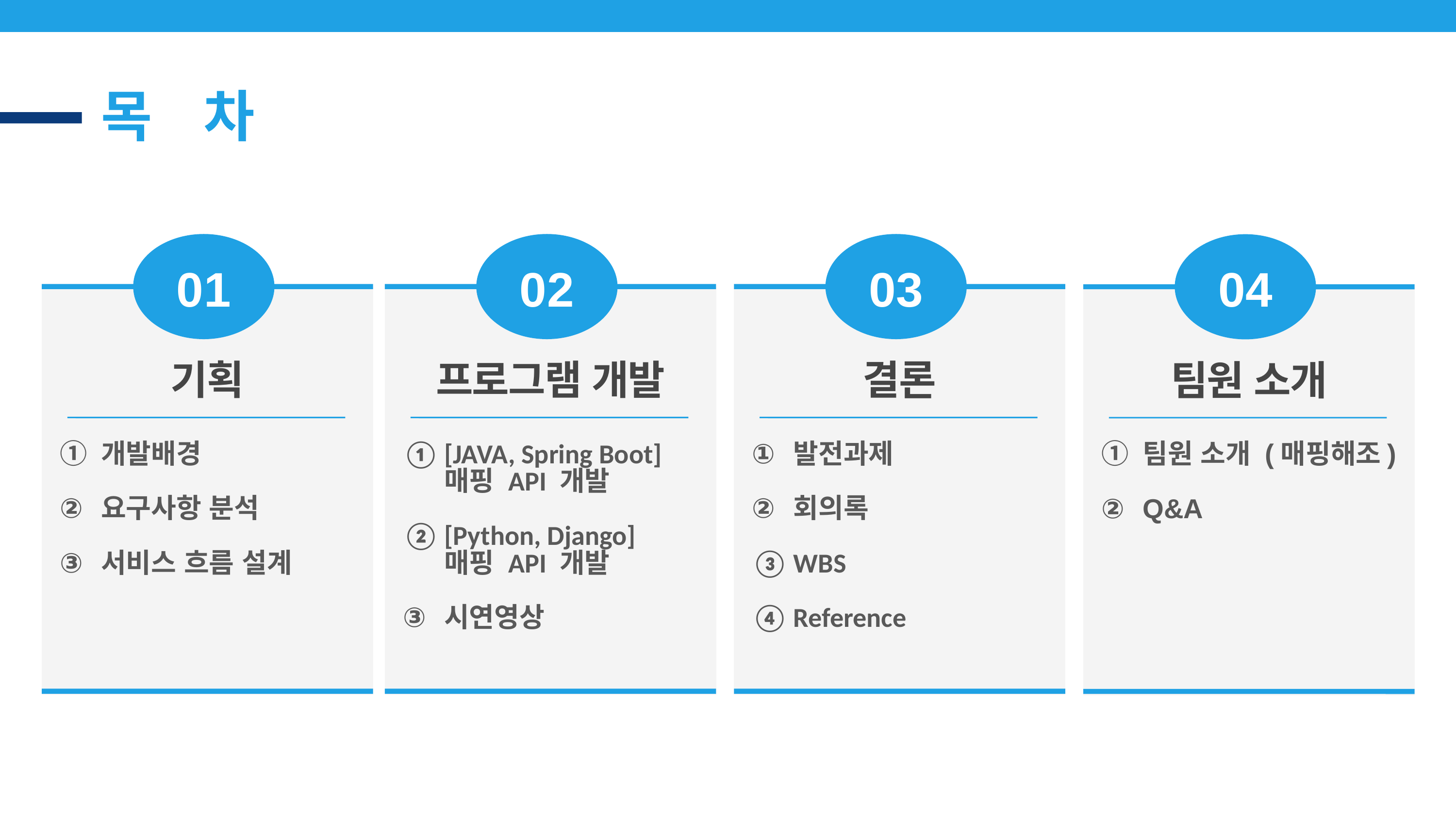

목    차

01

02

03

04

기획
프로그램 개발
결론
팀원 소개

개발배경

요구사항 분석

서비스 흐름 설계

[JAVA, Spring Boot] 매핑 API 개발

[Python, Django] 매핑 API 개발

시연영상
발전과제

회의록

WBS

Reference
팀원 소개 (매핑해조)

Q&A